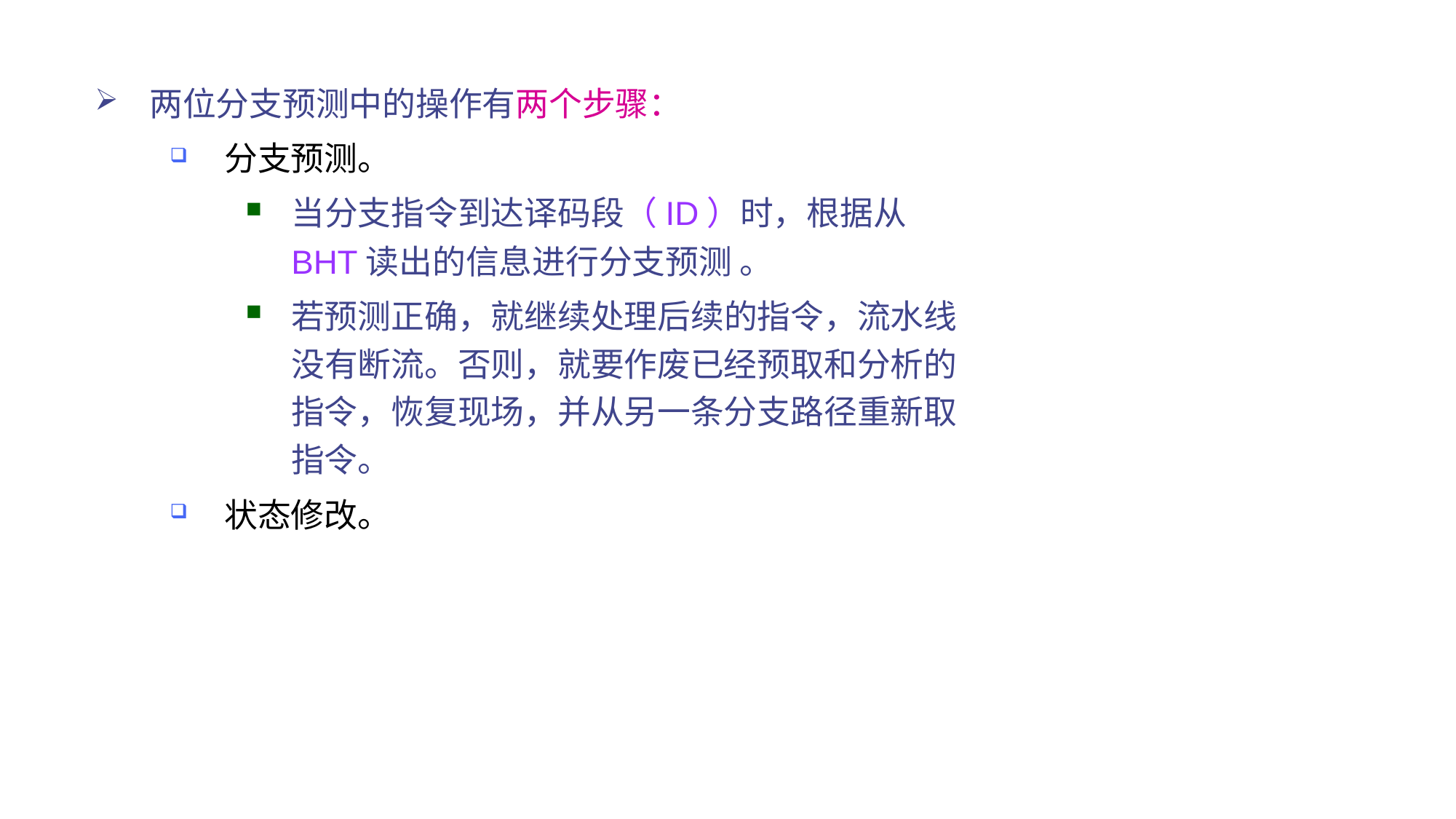

两位分支预测中的操作有两个步骤：
分支预测。
当分支指令到达译码段（ID）时，根据从BHT读出的信息进行分支预测 。
若预测正确，就继续处理后续的指令，流水线没有断流。否则，就要作废已经预取和分析的指令，恢复现场，并从另一条分支路径重新取指令。
状态修改。